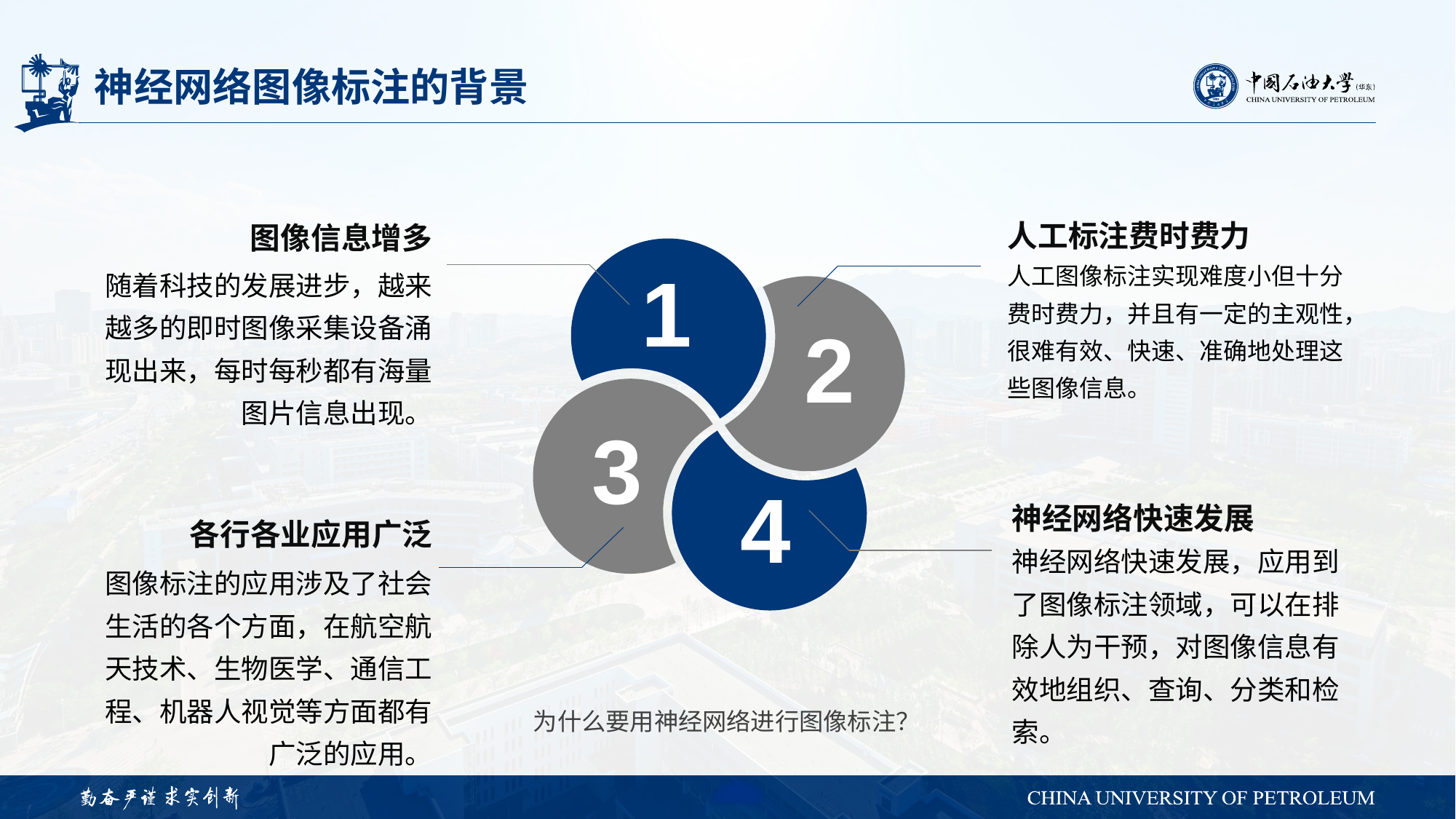

# 神经网络图像标注的背景
人工标注费时费力
人工图像标注实现难度小但十分费时费力，并且有一定的主观性，很难有效、快速、准确地处理这些图像信息。

2
图像信息增多

1
随着科技的发展进步，越来越多的即时图像采集设备涌现出来，每时每秒都有海量图片信息出现。

3
各行各业应用广泛
图像标注的应用涉及了社会生活的各个方面，在航空航天技术、生物医学、通信工程、机器人视觉等方面都有广泛的应用。

4
神经网络快速发展
神经网络快速发展，应用到了图像标注领域，可以在排除人为干预，对图像信息有效地组织、查询、分类和检索。
为什么要用神经网络进行图像标注？